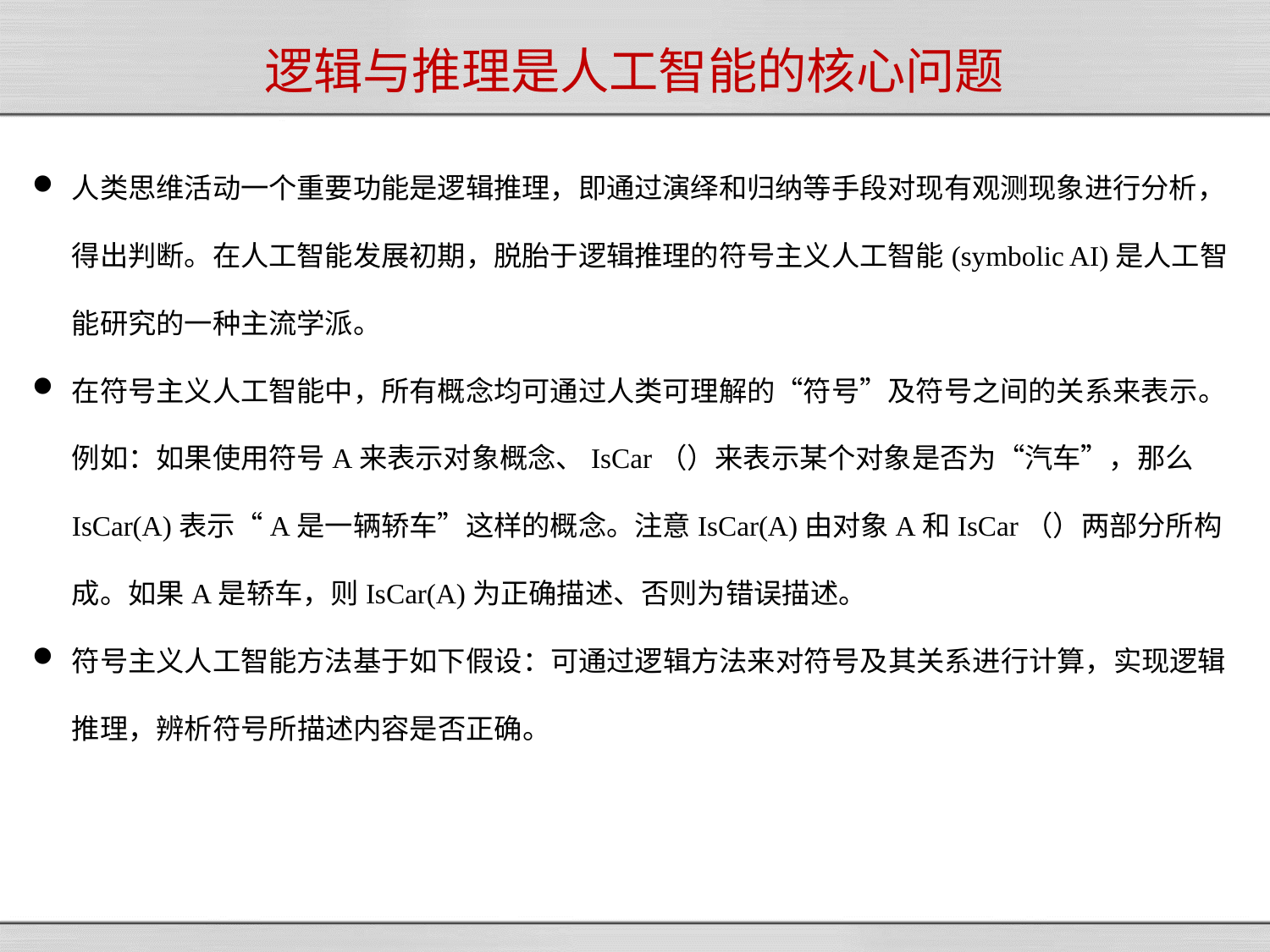

# 逻辑与推理是人工智能的核心问题
人类思维活动一个重要功能是逻辑推理，即通过演绎和归纳等手段对现有观测现象进行分析，得出判断。在人工智能发展初期，脱胎于逻辑推理的符号主义人工智能(symbolic AI)是人工智能研究的一种主流学派。
在符号主义人工智能中，所有概念均可通过人类可理解的“符号”及符号之间的关系来表示。例如：如果使用符号A来表示对象概念、IsCar（）来表示某个对象是否为“汽车”，那么IsCar(A)表示“A是一辆轿车”这样的概念。注意IsCar(A)由对象A和IsCar（）两部分所构成。如果A是轿车，则IsCar(A)为正确描述、否则为错误描述。
符号主义人工智能方法基于如下假设：可通过逻辑方法来对符号及其关系进行计算，实现逻辑推理，辨析符号所描述内容是否正确。